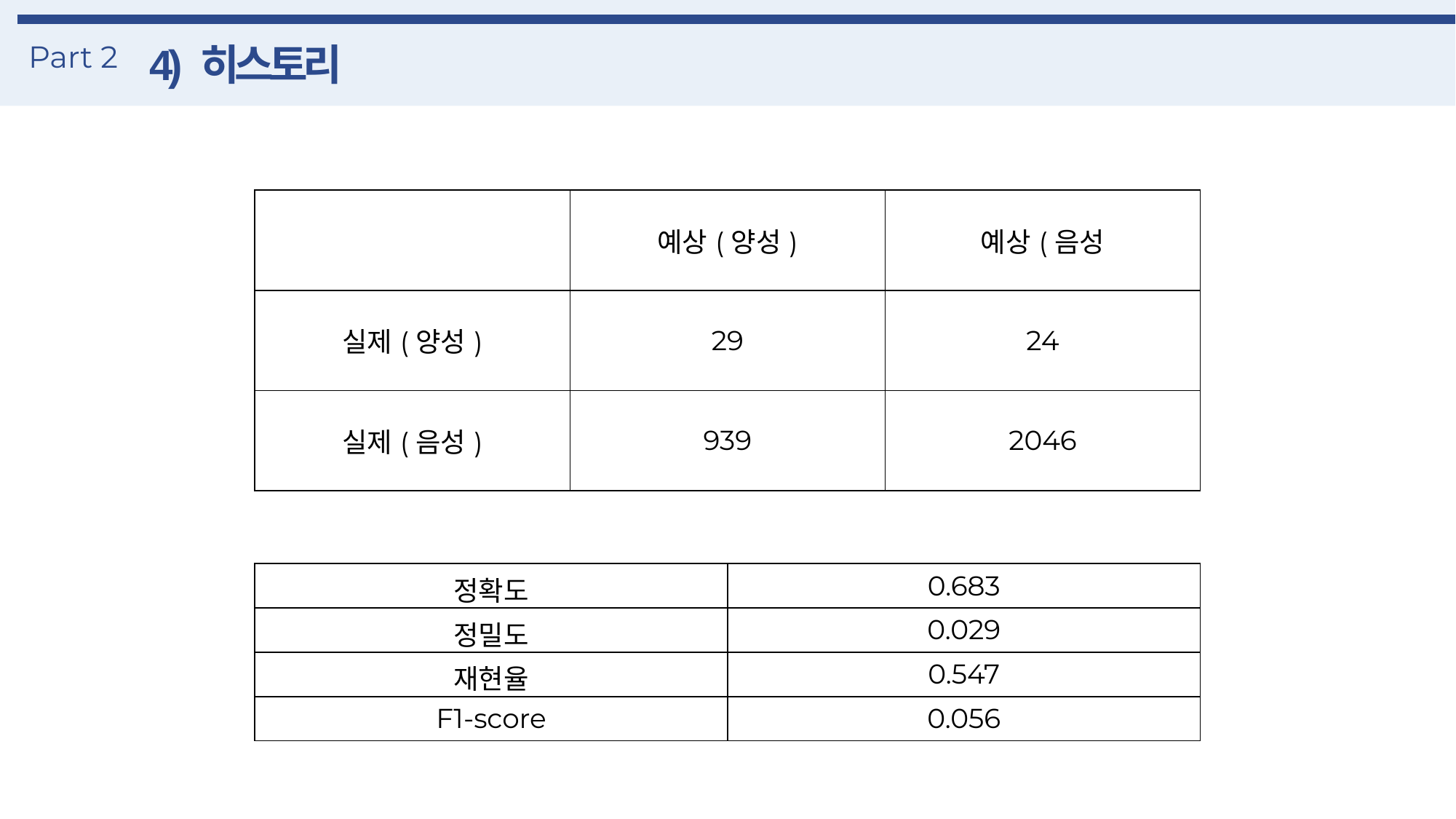

Part 2
4) 히스토리
|  | 예상(양성) | 예상(음성 |
| --- | --- | --- |
| 실제(양성) | 29 | 24 |
| 실제(음성) | 939 | 2046 |
| 정확도 | 0.683 |
| --- | --- |
| 정밀도 | 0.029 |
| 재현율 | 0.547 |
| F1-score | 0.056 |